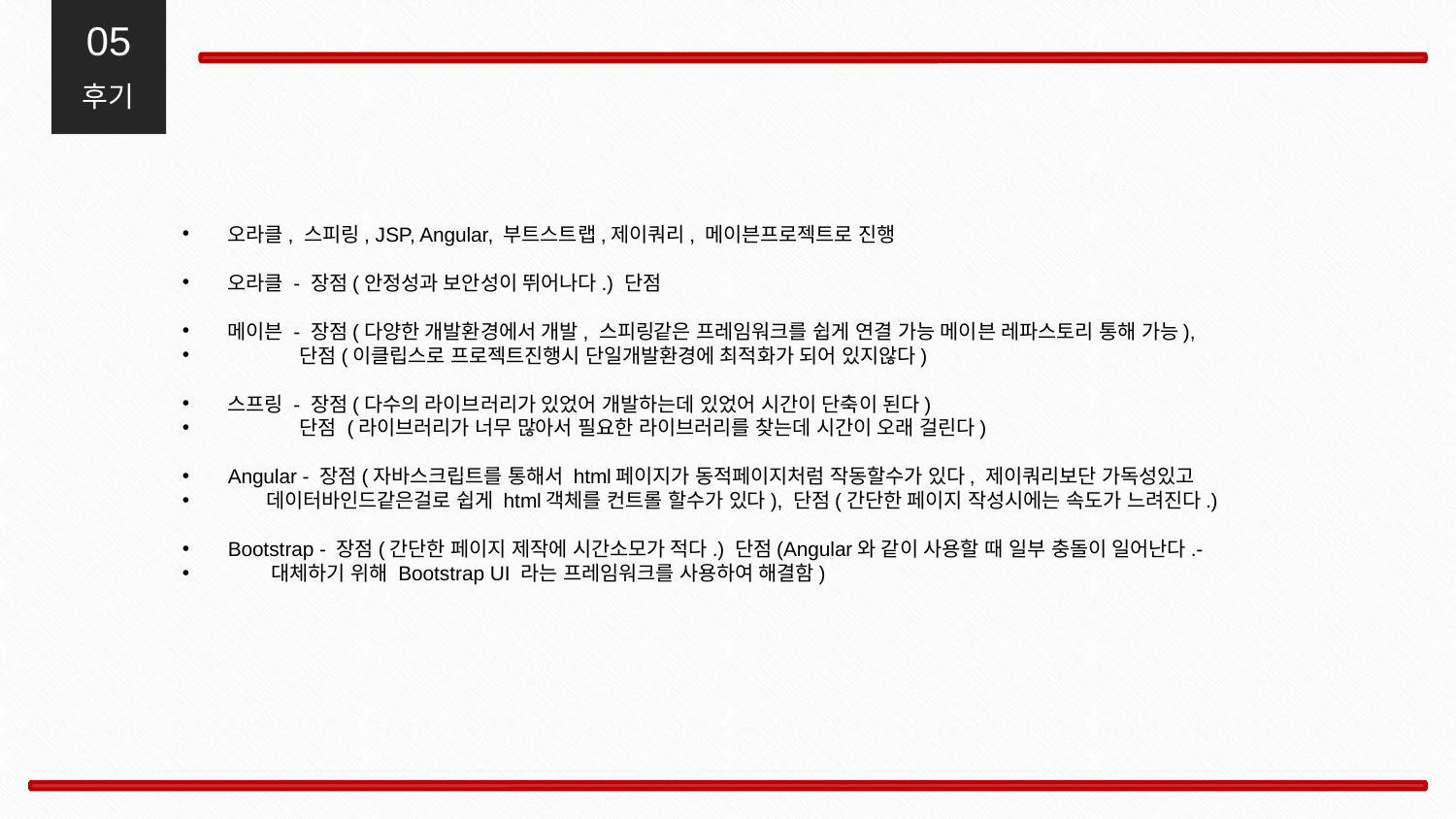

05

후기
오라클, 스피링, JSP, Angular, 부트스트랩,제이쿼리, 메이븐프로젝트로 진행

오라클 - 장점(안정성과 보안성이 뛰어나다.) 단점

메이븐 - 장점(다양한 개발환경에서 개발, 스피링같은 프레임워크를 쉽게 연결 가능 메이븐 레파스토리 통해 가능),
            단점(이클립스로 프로젝트진행시 단일개발환경에 최적화가 되어 있지않다)

스프링 - 장점(다수의 라이브러리가 있었어 개발하는데 있었어 시간이 단축이 된다)
            단점 (라이브러리가 너무 많아서 필요한 라이브러리를 찾는데 시간이 오래 걸린다)

Angular - 장점(자바스크립트를 통해서 html페이지가 동적페이지처럼 작동할수가 있다, 제이쿼리보단 가독성있고
      데이터바인드같은걸로 쉽게 html객체를 컨트롤 할수가 있다), 단점(간단한 페이지 작성시에는 속도가 느려진다.)

Bootstrap - 장점(간단한 페이지 제작에 시간소모가 적다.) 단점(Angular와 같이 사용할 때 일부 충돌이 일어난다.-
       대체하기 위해 Bootstrap UI 라는 프레임워크를 사용하여 해결함)